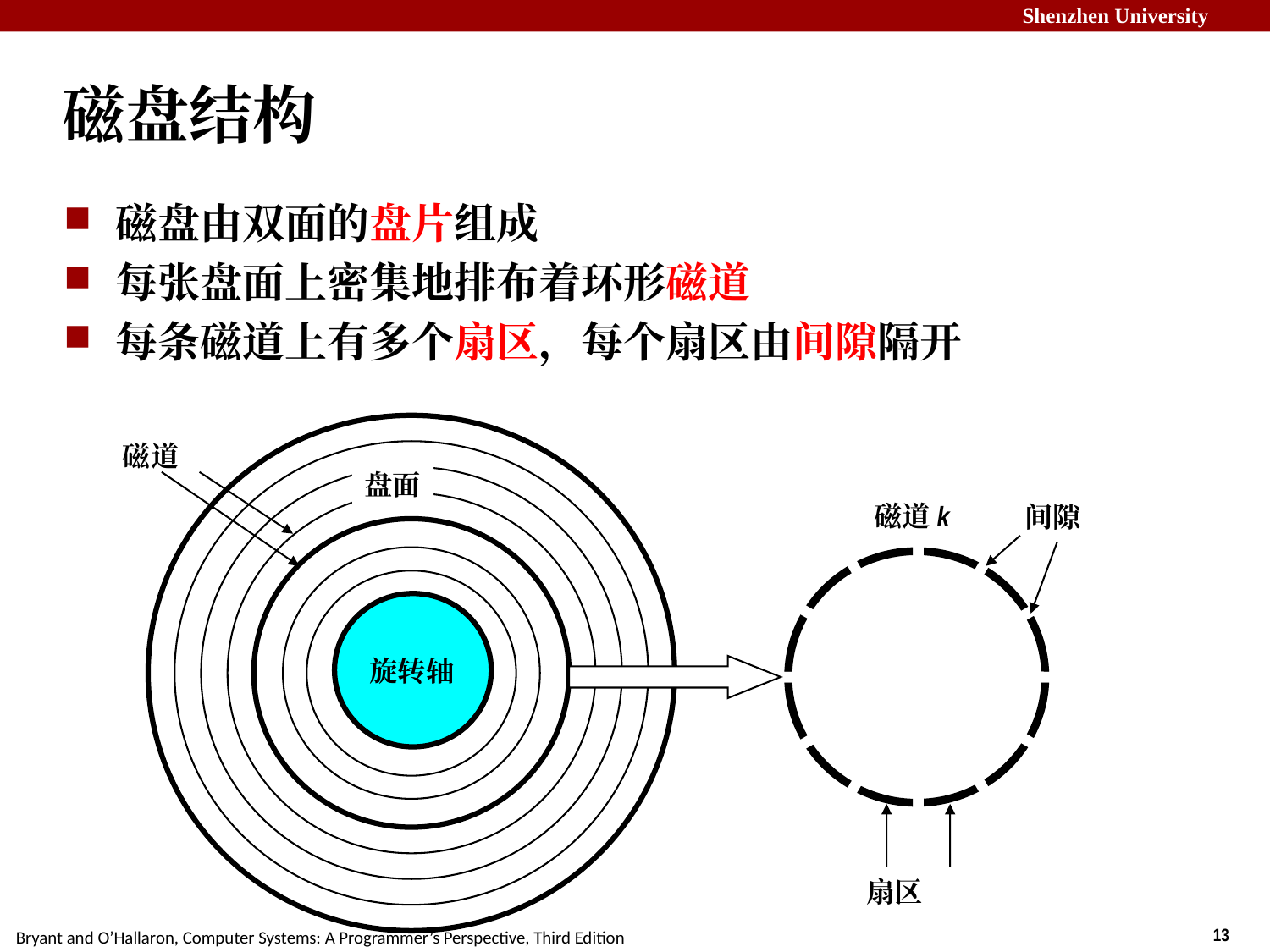

# 磁盘结构
磁盘由双面的盘片组成
每张盘面上密集地排布着环形磁道
每条磁道上有多个扇区，每个扇区由间隙隔开

磁道

盘面

磁道k

间隙

旋转轴

扇区